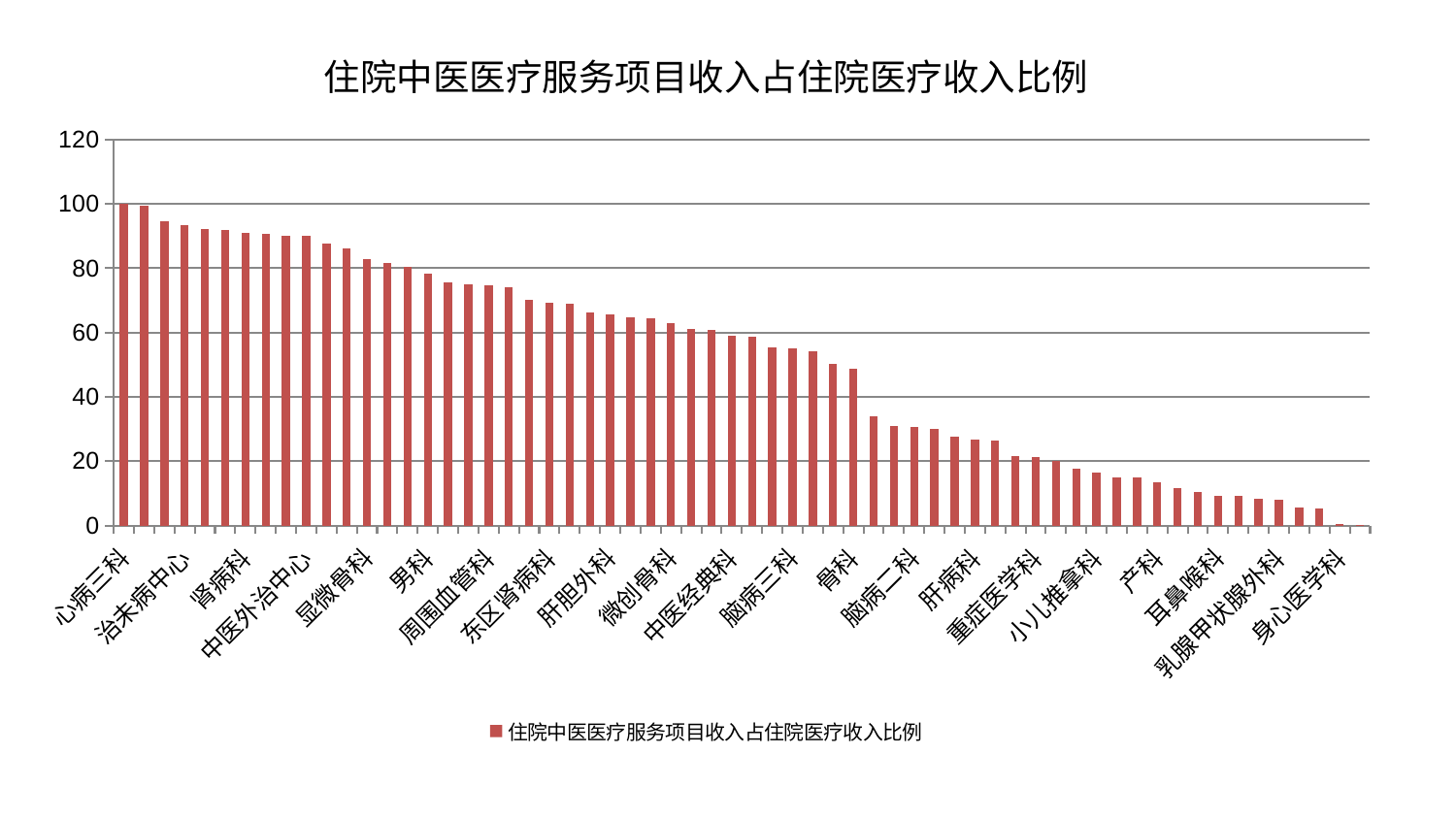

### Chart: 住院中医医疗服务项目收入占住院医疗收入比例

| Category | 住院中医医疗服务项目收入占住院医疗收入比例 |
|---|---|
| 心病三科 | 100.0 |
| 脾胃病科 | 99.50438279486445 |
| 美容皮肤科 | 94.76569951836441 |
| 治未病中心 | 93.40470004810419 |
| 眼科 | 92.14132347528765 |
| 肛肠科 | 91.76918895955409 |
| 肾病科 | 91.05751579797652 |
| 关节骨科 | 90.79950218257277 |
| 推拿科 | 90.22296372110155 |
| 中医外治中心 | 90.20899222662243 |
| 创伤骨科 | 87.79369050216903 |
| 泌尿外科 | 86.1174669394295 |
| 显微骨科 | 82.71589043875098 |
| 内分泌科 | 81.73175208576718 |
| 风湿病科 | 80.51450600101751 |
| 男科 | 78.2967142624148 |
| 胸外科 | 75.71806822177805 |
| 针灸科 | 74.89776446903247 |
| 周围血管科 | 74.76734317257477 |
| 妇科 | 74.2165870554188 |
| 消化内科 | 70.26042310098258 |
| 东区肾病科 | 69.17335807340304 |
| 儿科 | 69.10033366808979 |
| 妇科妇二科合并 | 66.32088948530424 |
| 肝胆外科 | 65.78170607281851 |
| 综合内科 | 64.65642900719382 |
| 脊柱骨科 | 64.32391222243224 |
| 微创骨科 | 62.937049763234356 |
| 运动损伤骨科 | 60.99258182328101 |
| 心血管内科 | 60.79429740144716 |
| 中医经典科 | 58.97818819419092 |
| 血液科 | 58.647318069033865 |
| 皮肤科 | 55.463358001642625 |
| 脑病三科 | 55.13373790346444 |
| 小儿骨科 | 54.053831813437284 |
| 普通外科 | 50.20372144580746 |
| 骨科 | 48.63768076495467 |
| 康复科 | 33.9254115140144 |
| 医院 | 30.80346210470587 |
| 脑病二科 | 30.674133983042736 |
| 老年医学科 | 30.007531354668778 |
| 神经内科 | 27.628358450040697 |
| 肝病科 | 26.695856597690728 |
| 脑病一科 | 26.349261545815715 |
| 妇二科 | 21.44353829023739 |
| 重症医学科 | 21.160517501155084 |
| 脾胃科消化科合并 | 20.213830954765104 |
| 心病一科 | 17.760471168086426 |
| 小儿推拿科 | 16.503097213275478 |
| 神经外科 | 15.078432760461931 |
| 心病四科 | 14.835352601259117 |
| 产科 | 13.404814851577346 |
| 肾脏内科 | 11.496666660221036 |
| 呼吸内科 | 10.553697197261599 |
| 耳鼻喉科 | 9.218084382516167 |
| 口腔科 | 9.209607432551302 |
| 心病二科 | 8.333518608492115 |
| 乳腺甲状腺外科 | 8.072345664910898 |
| 肿瘤内科 | 5.737279770888878 |
| 西区重症医学科 | 5.253208205057124 |
| 身心医学科 | 0.36184006985739575 |
| 东区重症医学科 | 0.2955629055139015 |
269